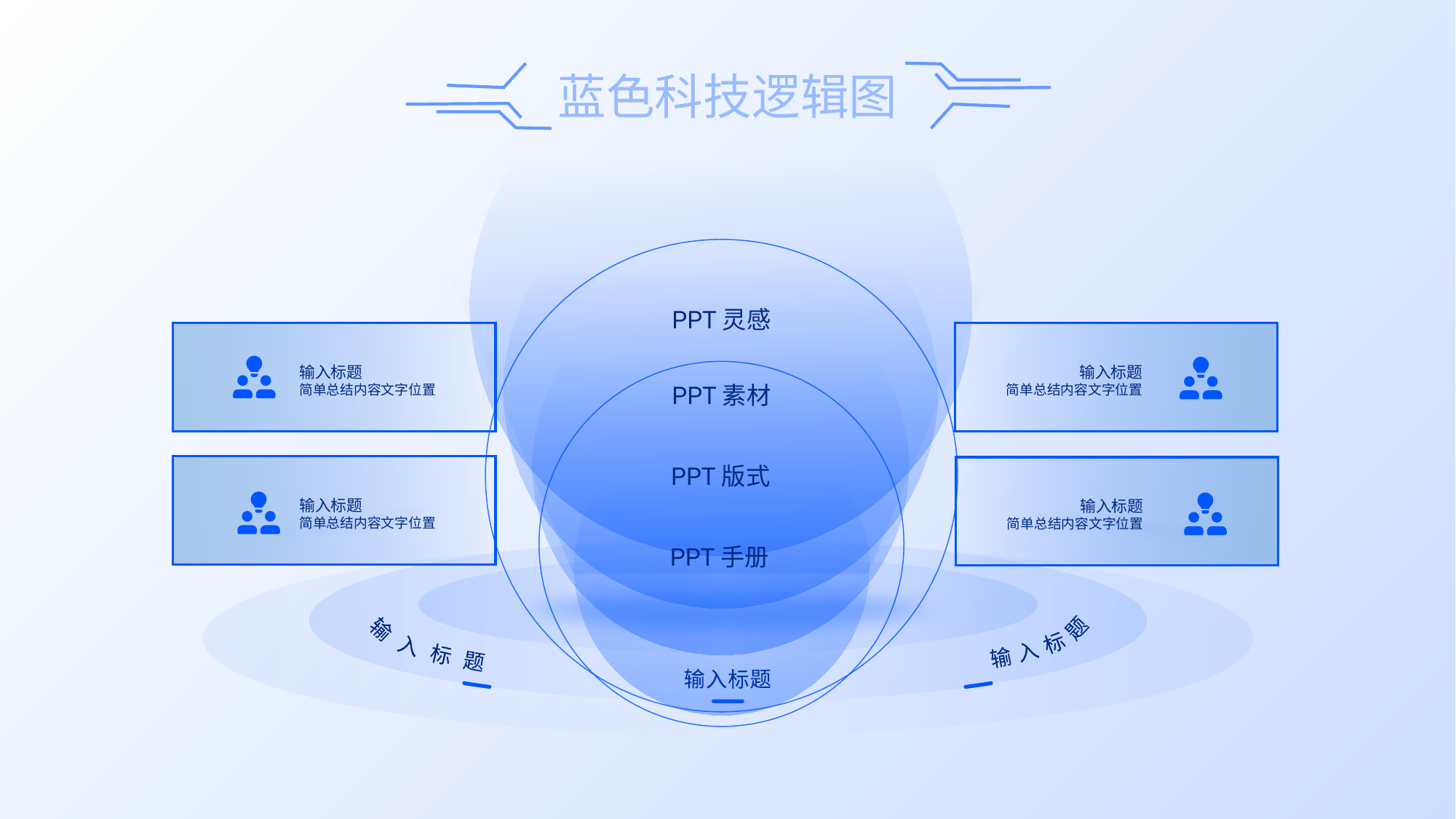

PPT灵感

输入标题
简单总结内容文字位置

输入标题
简单总结内容文字位置

输入标题
简单总结内容文字位置

输入标题
简单总结内容文字位置

PPT素材

PPT版式

PPT手册

输入标题
        输入标题
输入标题